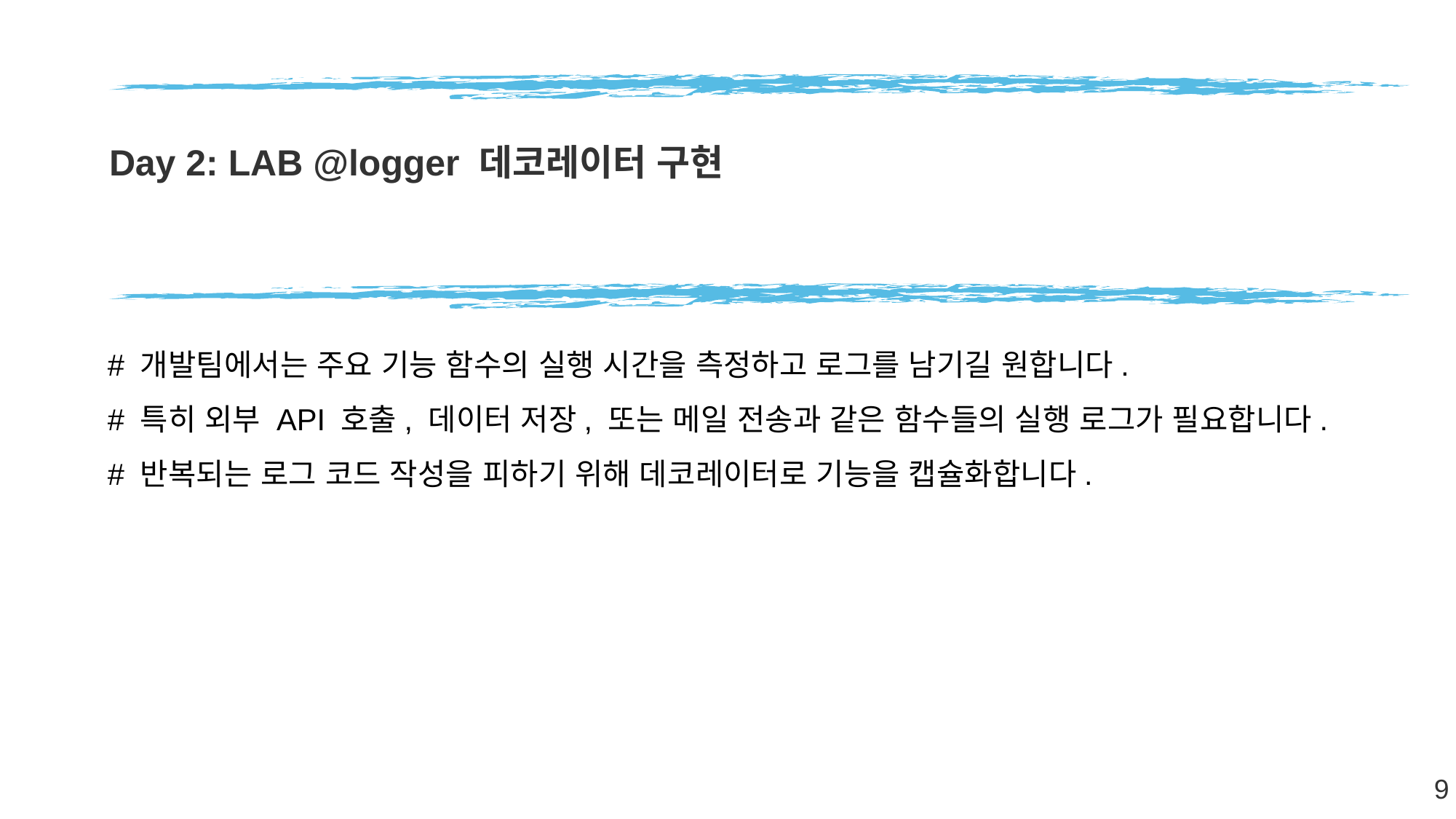

# Day 2: LAB @logger 데코레이터 구현

# 개발팀에서는 주요 기능 함수의 실행 시간을 측정하고 로그를 남기길 원합니다.
# 특히 외부 API 호출, 데이터 저장, 또는 메일 전송과 같은 함수들의 실행 로그가 필요합니다.
# 반복되는 로그 코드 작성을 피하기 위해 데코레이터로 기능을 캡슐화합니다.

9